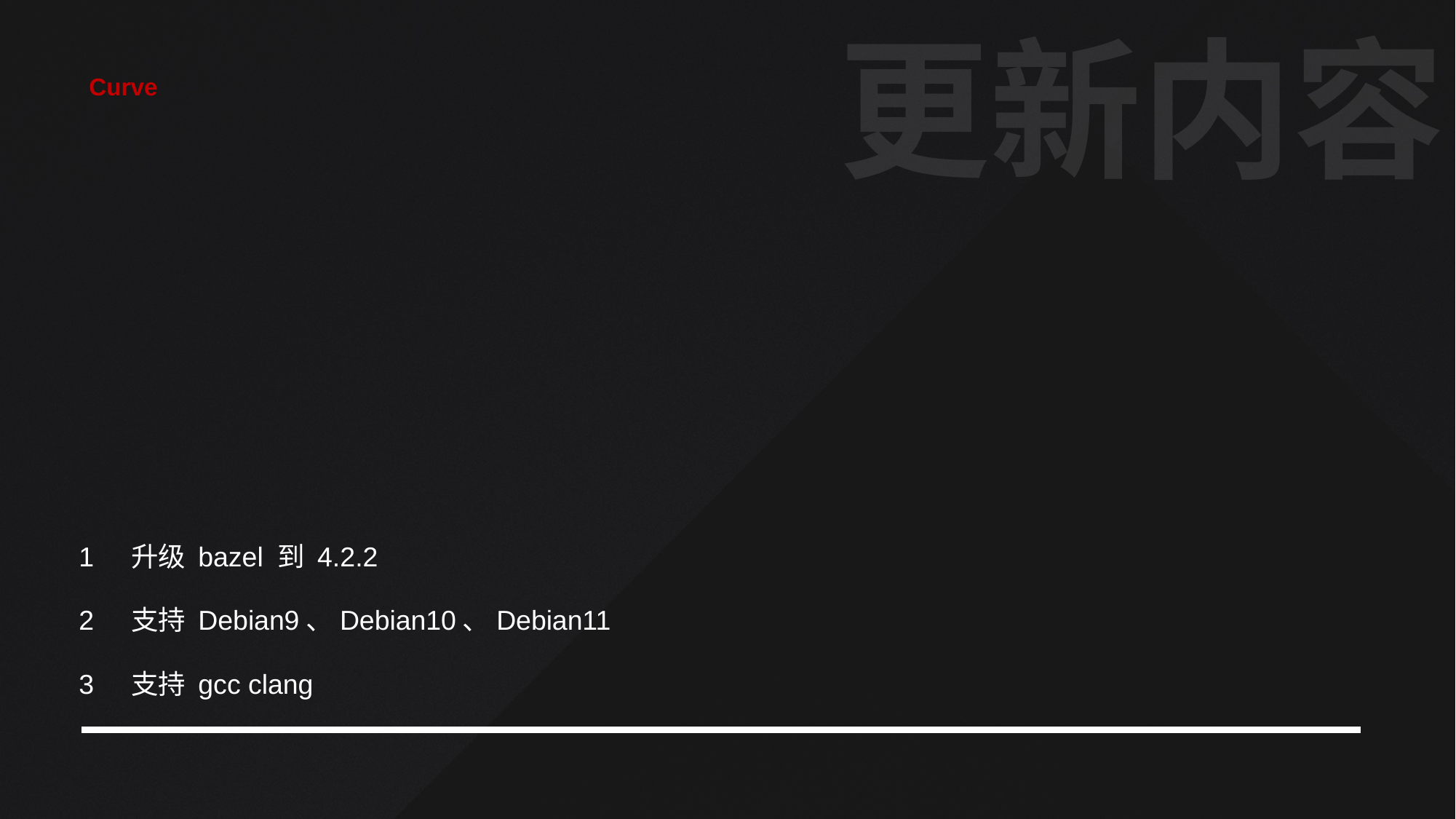

更新内容
Curve
1    升级 bazel 到 4.2.2
2    支持 Debian9、Debian10、Debian11
3    支持 gcc clang